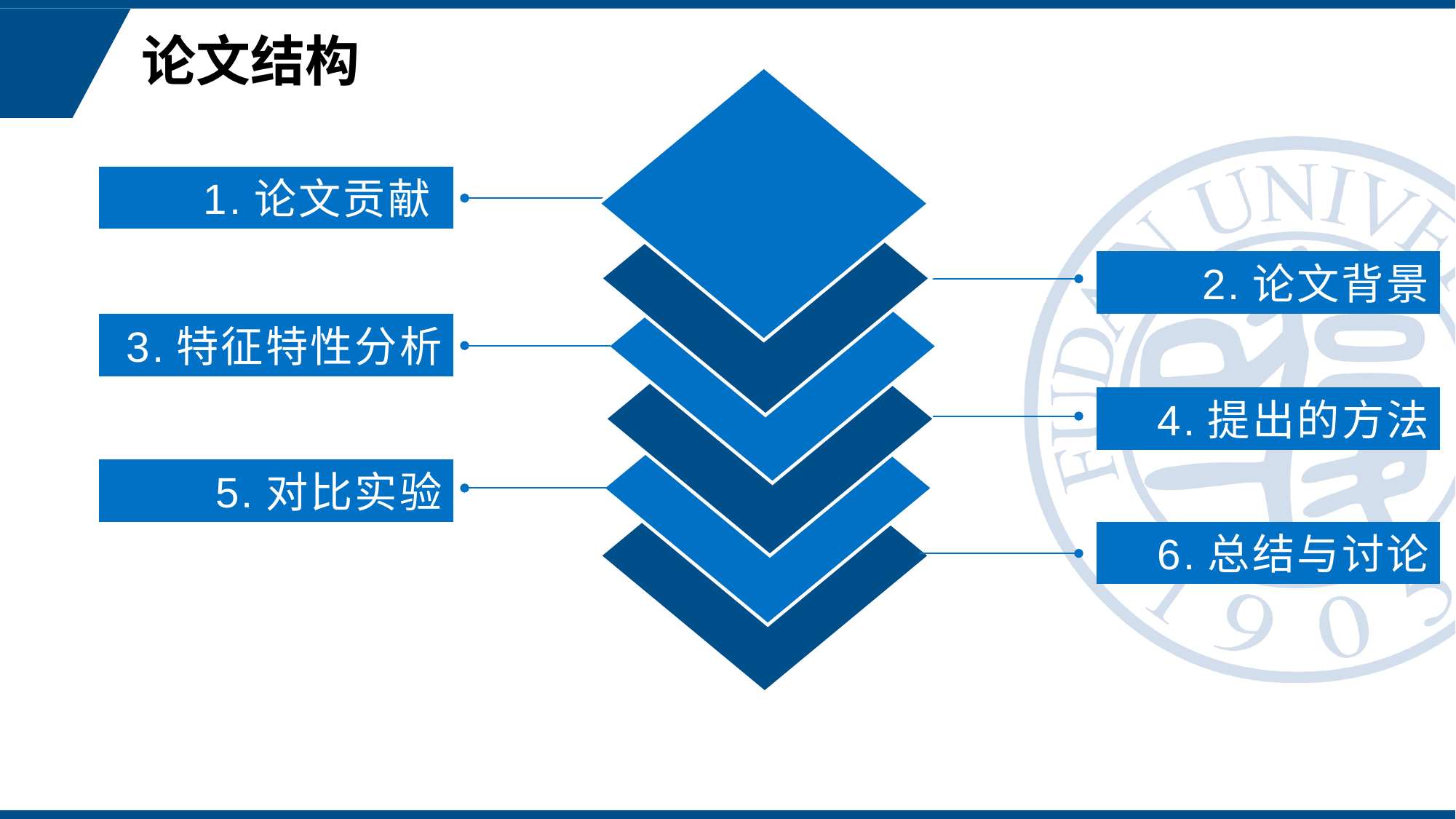

# 论文结构

1.论文贡献

2.论文背景
3.特征特性分析
4.提出的方法
5.对比实验
6.总结与讨论